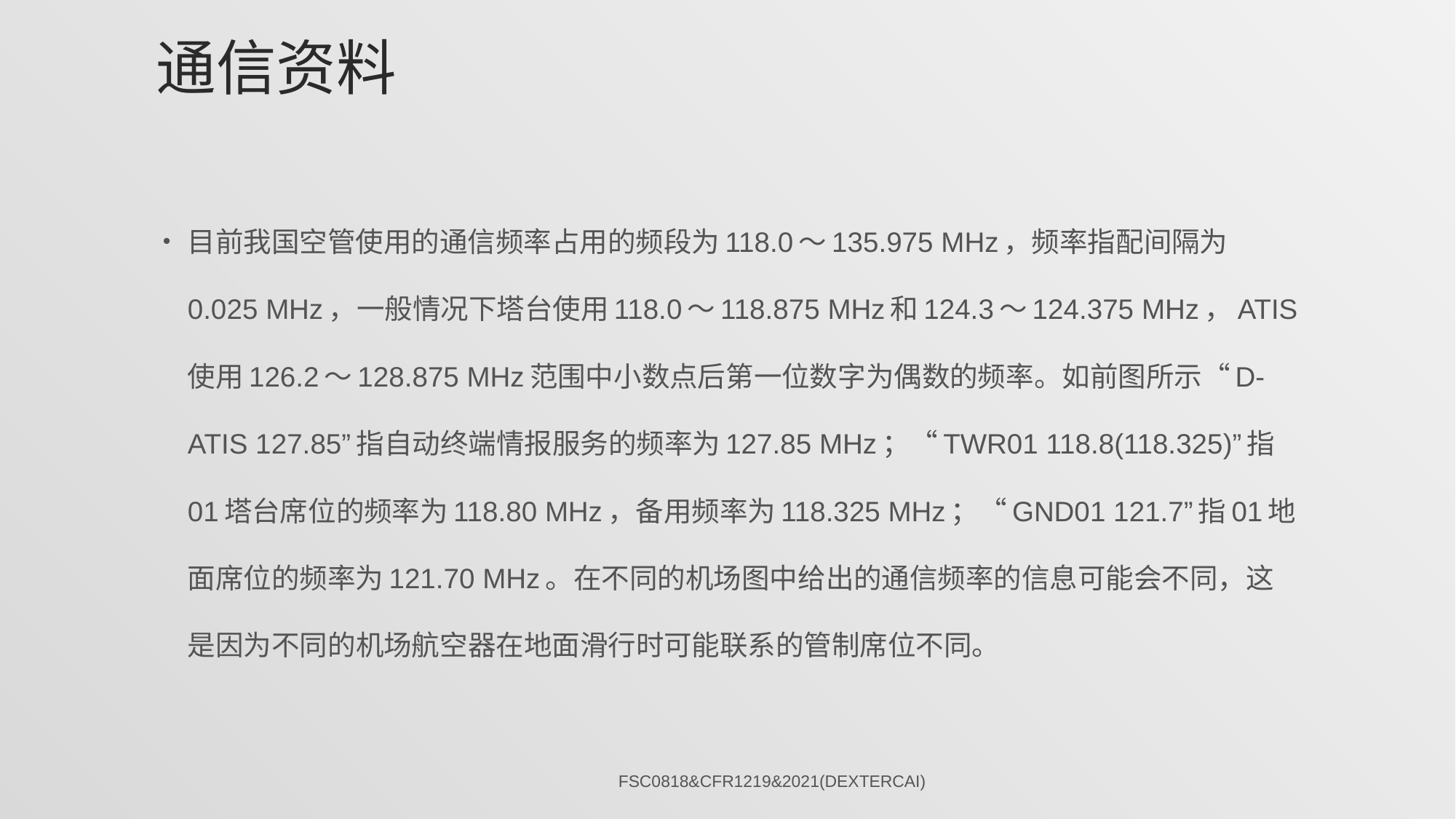

# 通信资料
目前我国空管使用的通信频率占用的频段为118.0～135.975 MHz，频率指配间隔为0.025 MHz，一般情况下塔台使用118.0～118.875 MHz和124.3～124.375 MHz，ATIS使用126.2～128.875 MHz范围中小数点后第一位数字为偶数的频率。如前图所示“D-ATIS 127.85”指自动终端情报服务的频率为127.85 MHz；“TWR01 118.8(118.325)”指01塔台席位的频率为118.80 MHz，备用频率为118.325 MHz；“GND01 121.7”指01地面席位的频率为121.70 MHz。在不同的机场图中给出的通信频率的信息可能会不同，这是因为不同的机场航空器在地面滑行时可能联系的管制席位不同。
FSC0818&CFR1219&2021(DexterCai)